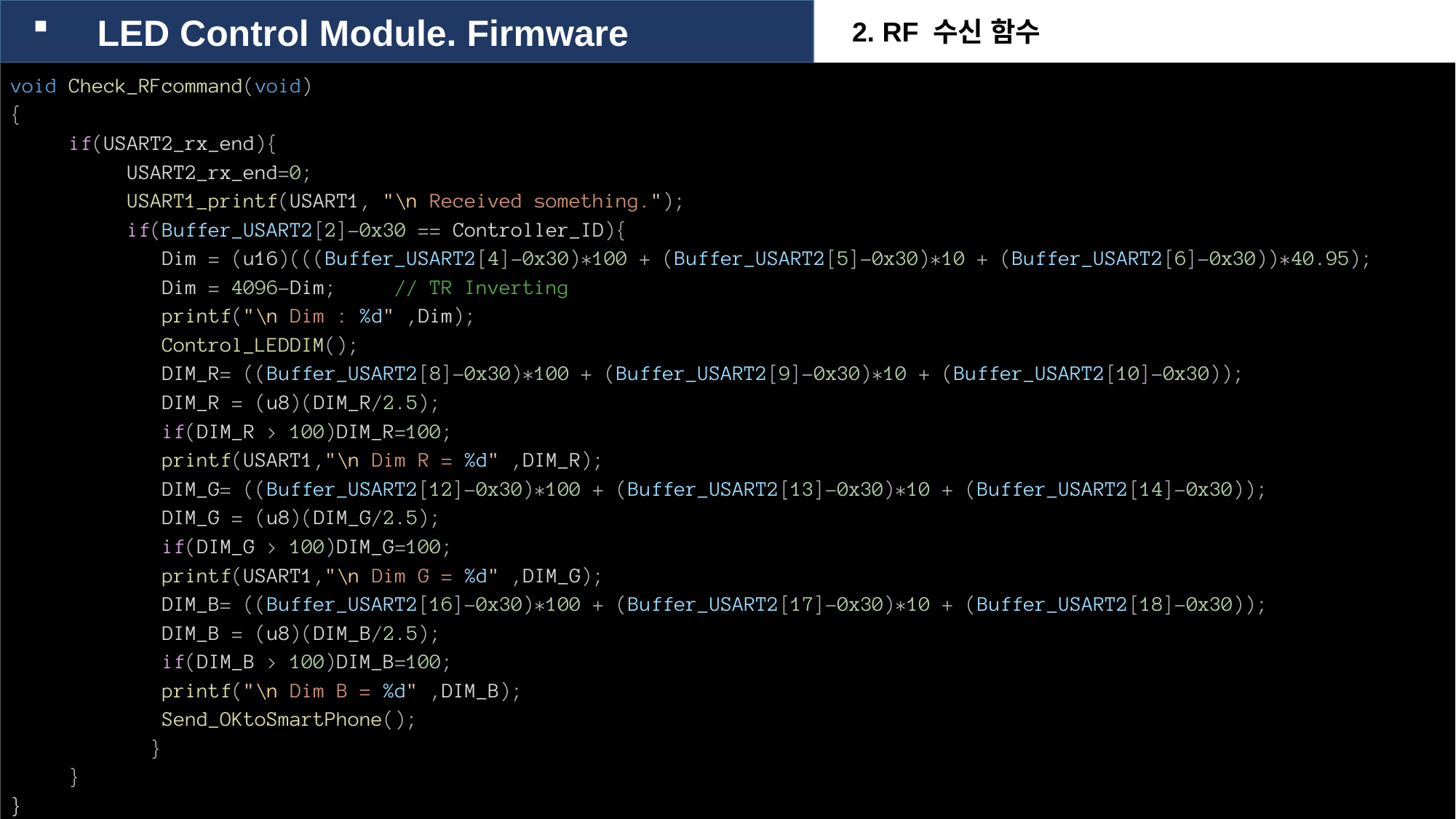

LED Control Module. Firmware
2. RF 수신 함수
void Check_RFcommand(void)
{
     if(USART2_rx_end){
          USART2_rx_end=0;
          USART1_printf(USART1, "\n Received something.");
          if(Buffer_USART2[2]-0x30 == Controller_ID){
             Dim = (u16)(((Buffer_USART2[4]-0x30)*100 + (Buffer_USART2[5]-0x30)*10 + (Buffer_USART2[6]-0x30))*40.95);
             Dim = 4096-Dim;     // TR Inverting
             printf("\n Dim : %d" ,Dim);
             Control_LEDDIM();
             DIM_R= ((Buffer_USART2[8]-0x30)*100 + (Buffer_USART2[9]-0x30)*10 + (Buffer_USART2[10]-0x30));
             DIM_R = (u8)(DIM_R/2.5);
             if(DIM_R > 100)DIM_R=100;
             printf(USART1,"\n Dim R = %d" ,DIM_R);
             DIM_G= ((Buffer_USART2[12]-0x30)*100 + (Buffer_USART2[13]-0x30)*10 + (Buffer_USART2[14]-0x30));
             DIM_G = (u8)(DIM_G/2.5);
             if(DIM_G > 100)DIM_G=100;
             printf(USART1,"\n Dim G = %d" ,DIM_G);
             DIM_B= ((Buffer_USART2[16]-0x30)*100 + (Buffer_USART2[17]-0x30)*10 + (Buffer_USART2[18]-0x30));
             DIM_B = (u8)(DIM_B/2.5);
             if(DIM_B > 100)DIM_B=100;
             printf("\n Dim B = %d" ,DIM_B);
             Send_OKtoSmartPhone();
            }
     }
}
115